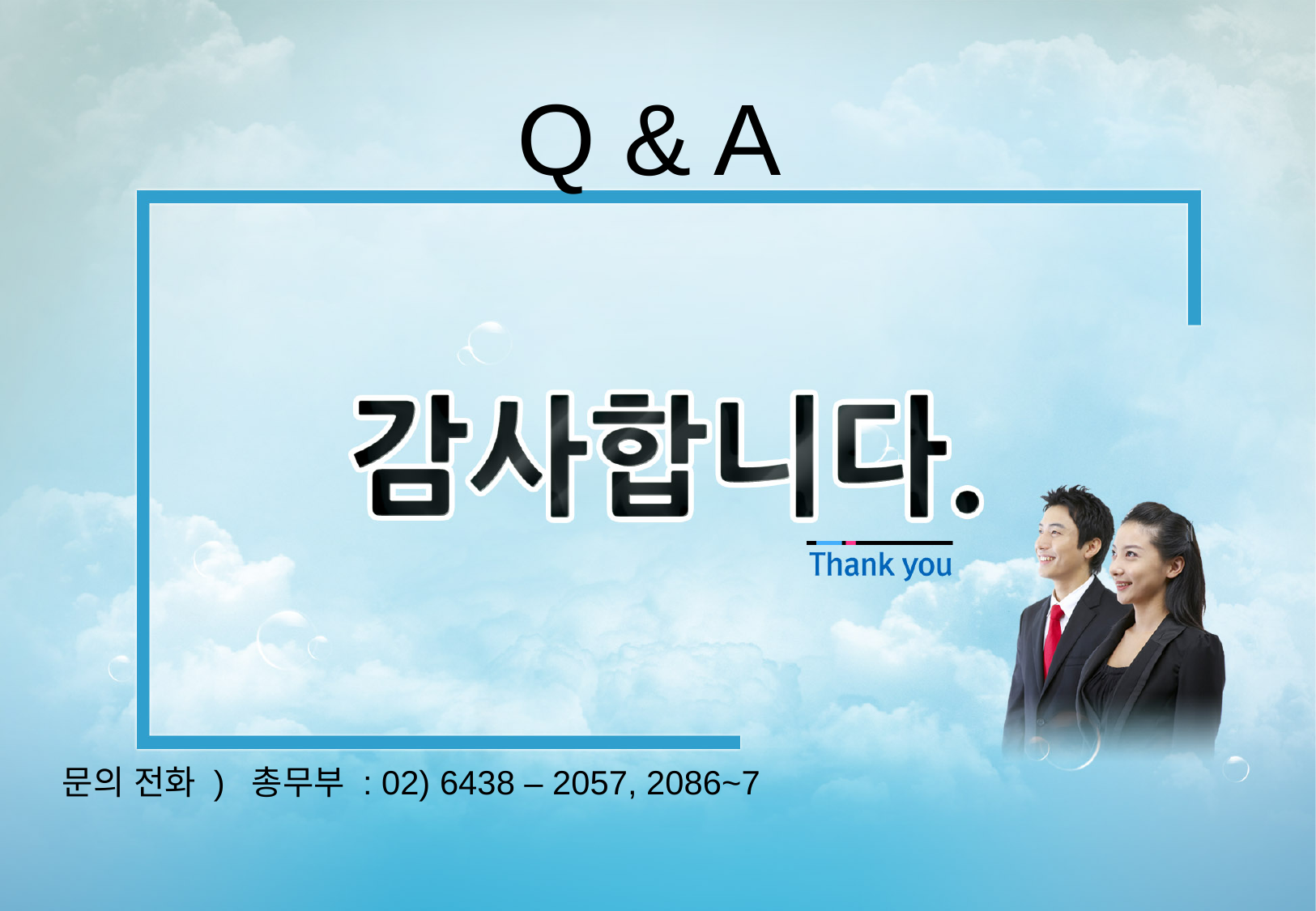

Q & A
    문의 전화 )  총무부 : 02) 6438 – 2057, 2086~7